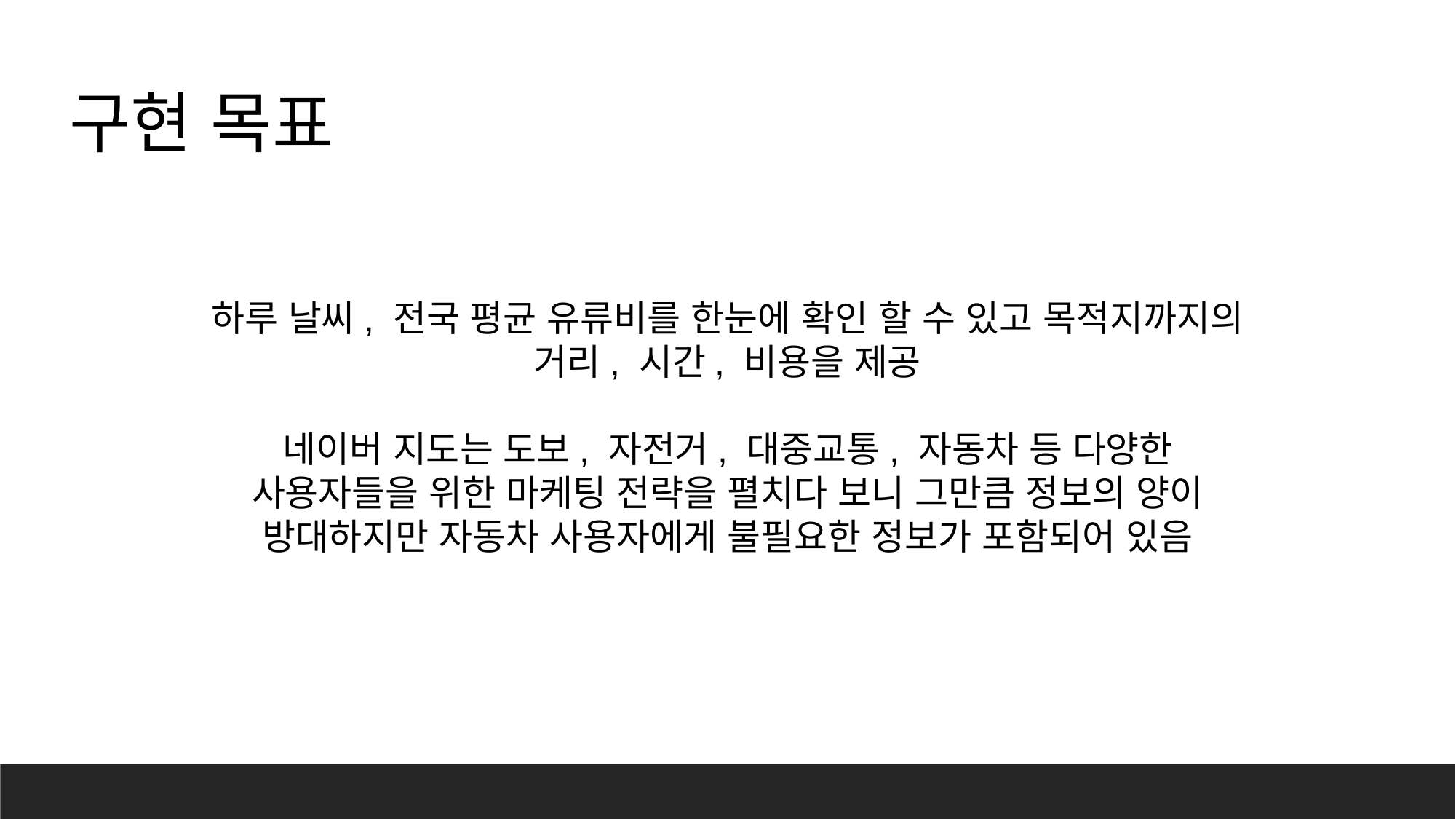

구현 목표
하루 날씨, 전국 평균 유류비를 한눈에 확인 할 수 있고 목적지까지의 거리, 시간, 비용을 제공

네이버 지도는 도보, 자전거, 대중교통, 자동차 등 다양한 사용자들을 위한 마케팅 전략을 펼치다 보니 그만큼 정보의 양이 방대하지만 자동차 사용자에게 불필요한 정보가 포함되어 있음